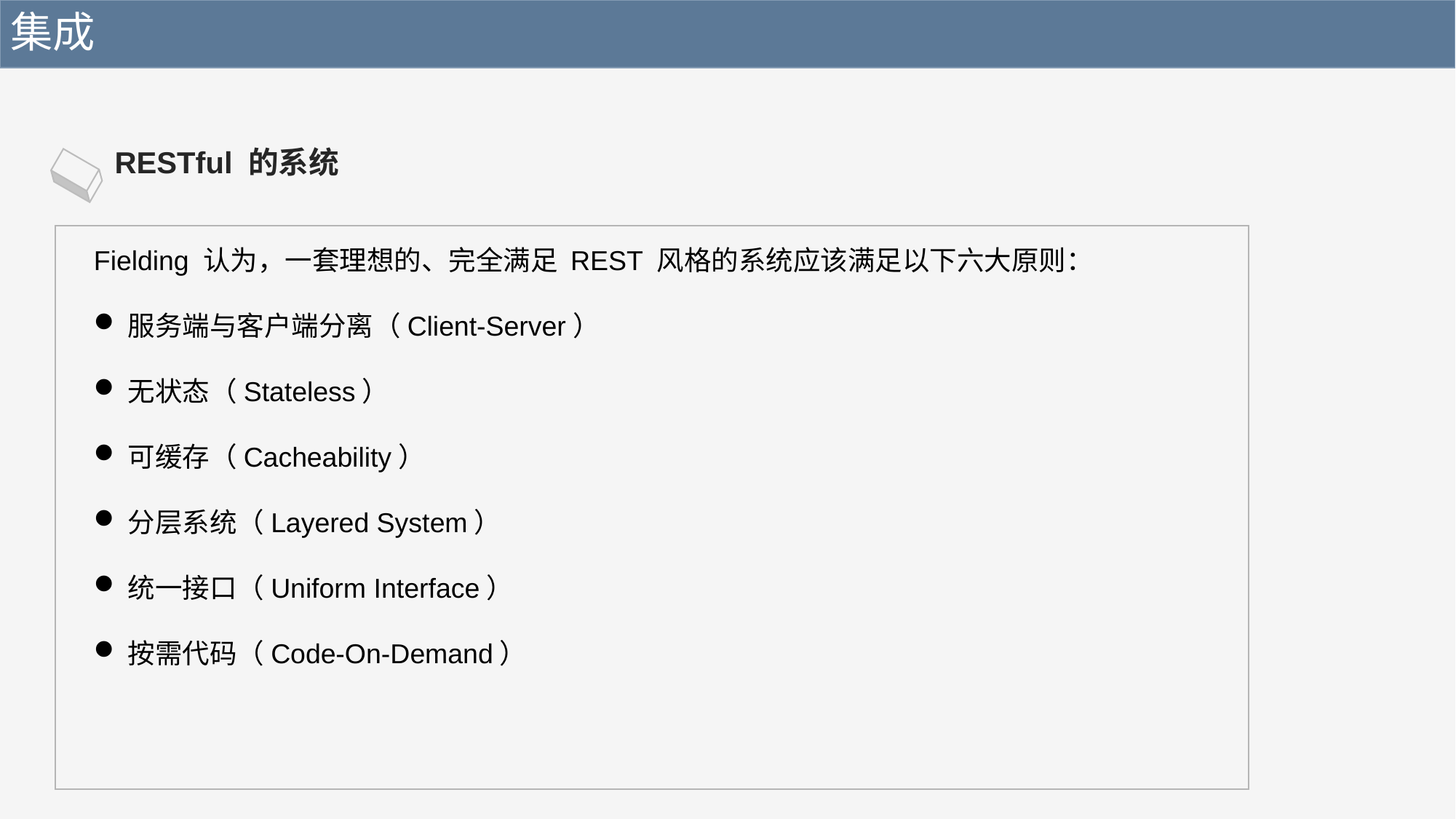

集成
RESTful 的系统

Fielding 认为，一套理想的、完全满足 REST 风格的系统应该满足以下六大原则：

服务端与客户端分离（Client-Server）

无状态（Stateless）

可缓存（Cacheability）

分层系统（Layered System）

统一接口（Uniform Interface）

按需代码（Code-On-Demand）